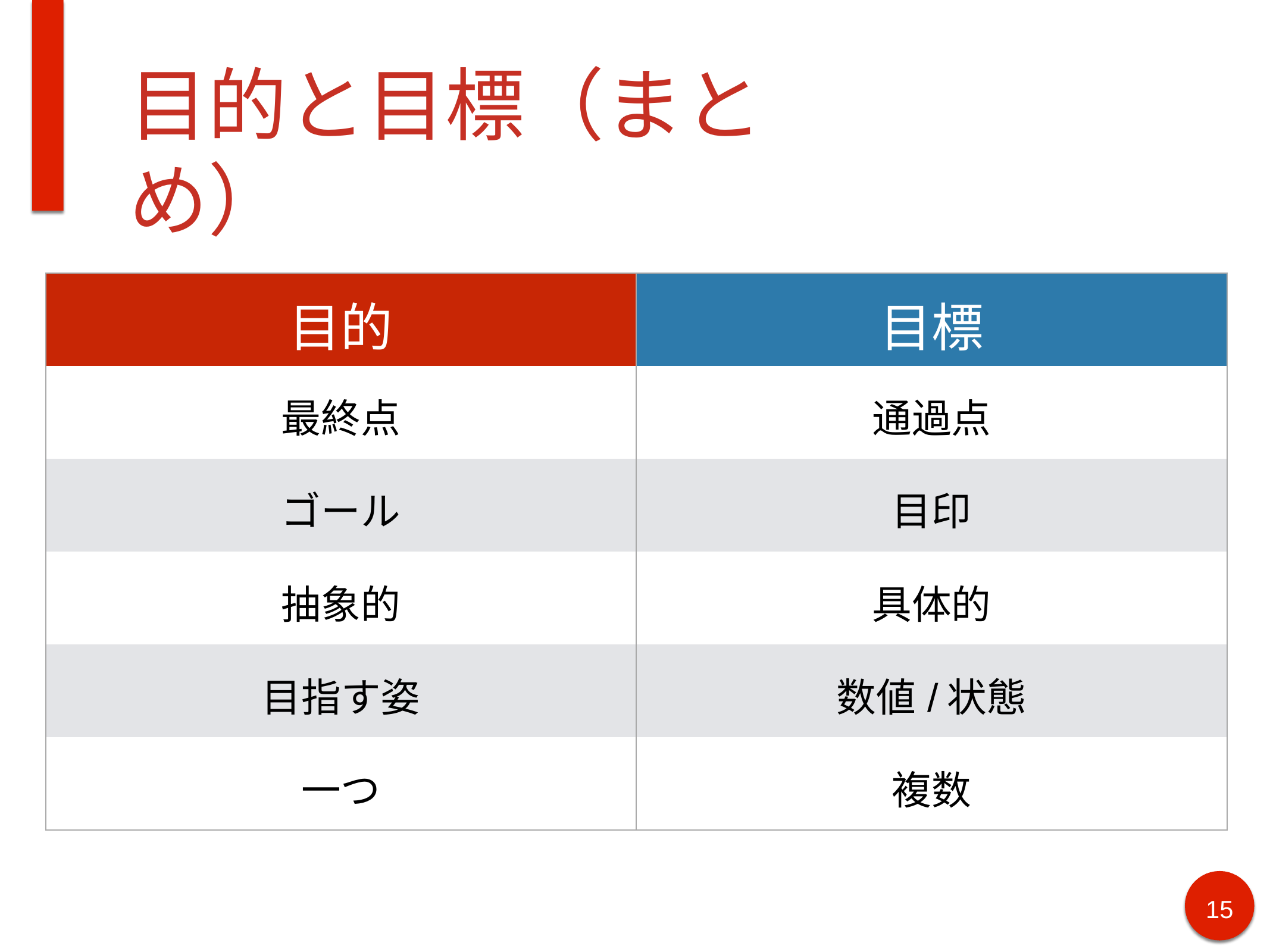

# 目的と目標（まとめ）
| 目的 | 目標 |
| --- | --- |
| 最終点 | 通過点 |
| ゴール | 目印 |
| 抽象的 | 具体的 |
| 目指す姿 | 数値/状態 |
| 一つ | 複数 |
15